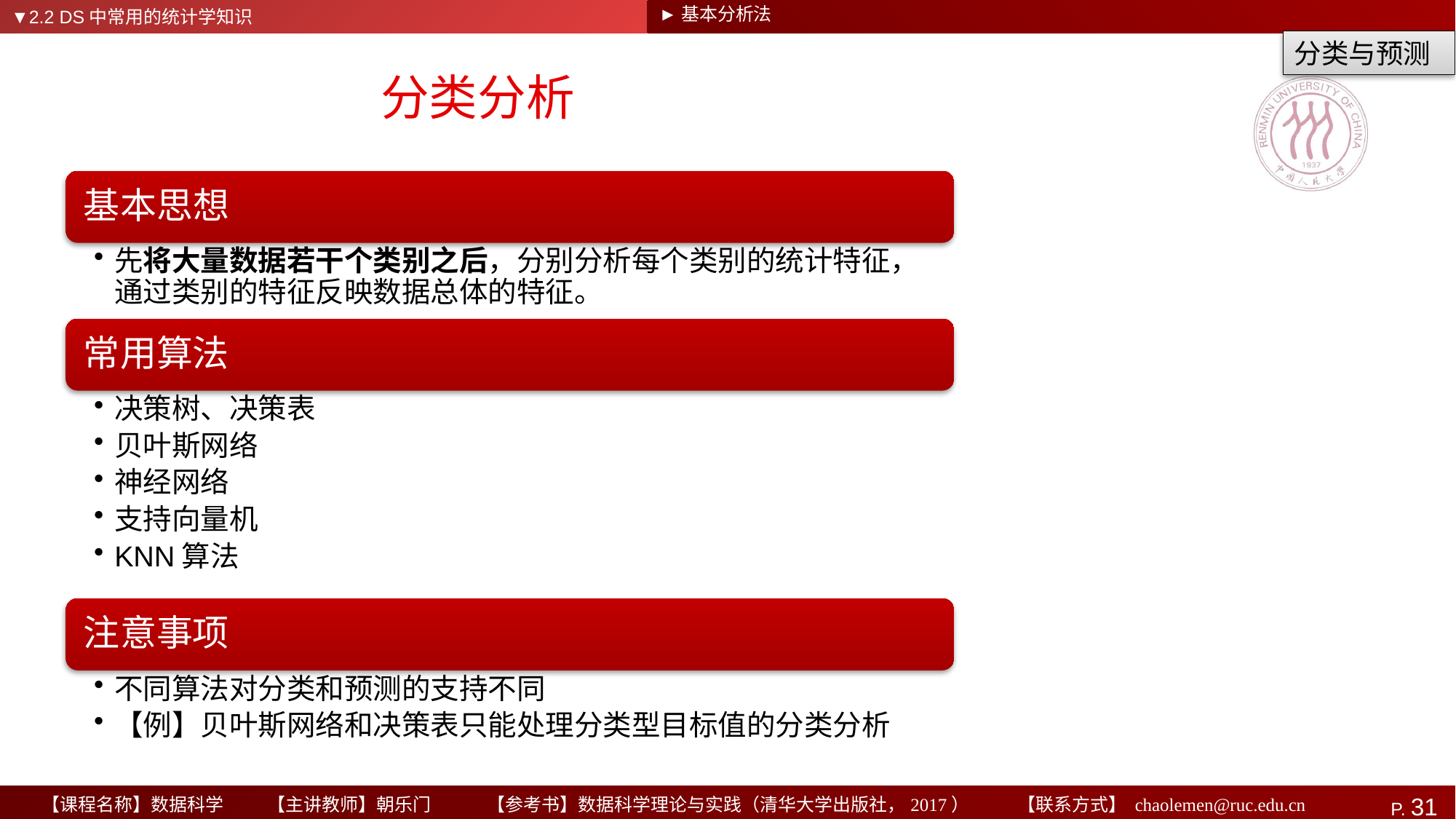

▼2.2 DS中常用的统计学知识
►基本分析法
分类与预测
# 分类分析
基本思想
先将大量数据若干个类别之后，分别分析每个类别的统计特征，通过类别的特征反映数据总体的特征。
常用算法
决策树、决策表
贝叶斯网络
神经网络
支持向量机
KNN算法
注意事项
不同算法对分类和预测的支持不同
【例】贝叶斯网络和决策表只能处理分类型目标值的分类分析